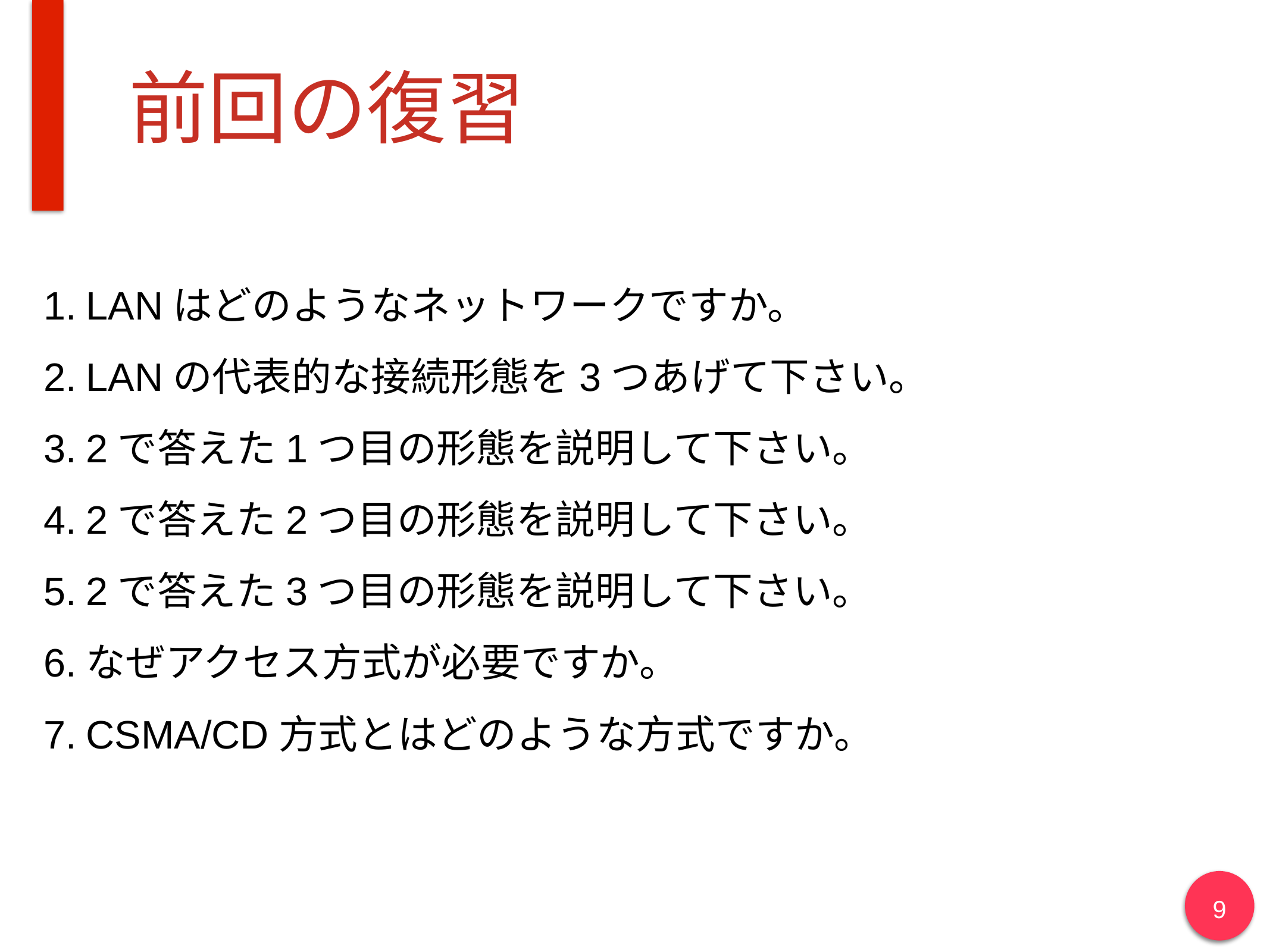

# 前回の復習
LANはどのようなネットワークですか。
LANの代表的な接続形態を3つあげて下さい。
2で答えた1つ目の形態を説明して下さい。
2で答えた2つ目の形態を説明して下さい。
2で答えた3つ目の形態を説明して下さい。
なぜアクセス方式が必要ですか。
CSMA/CD方式とはどのような方式ですか。
9